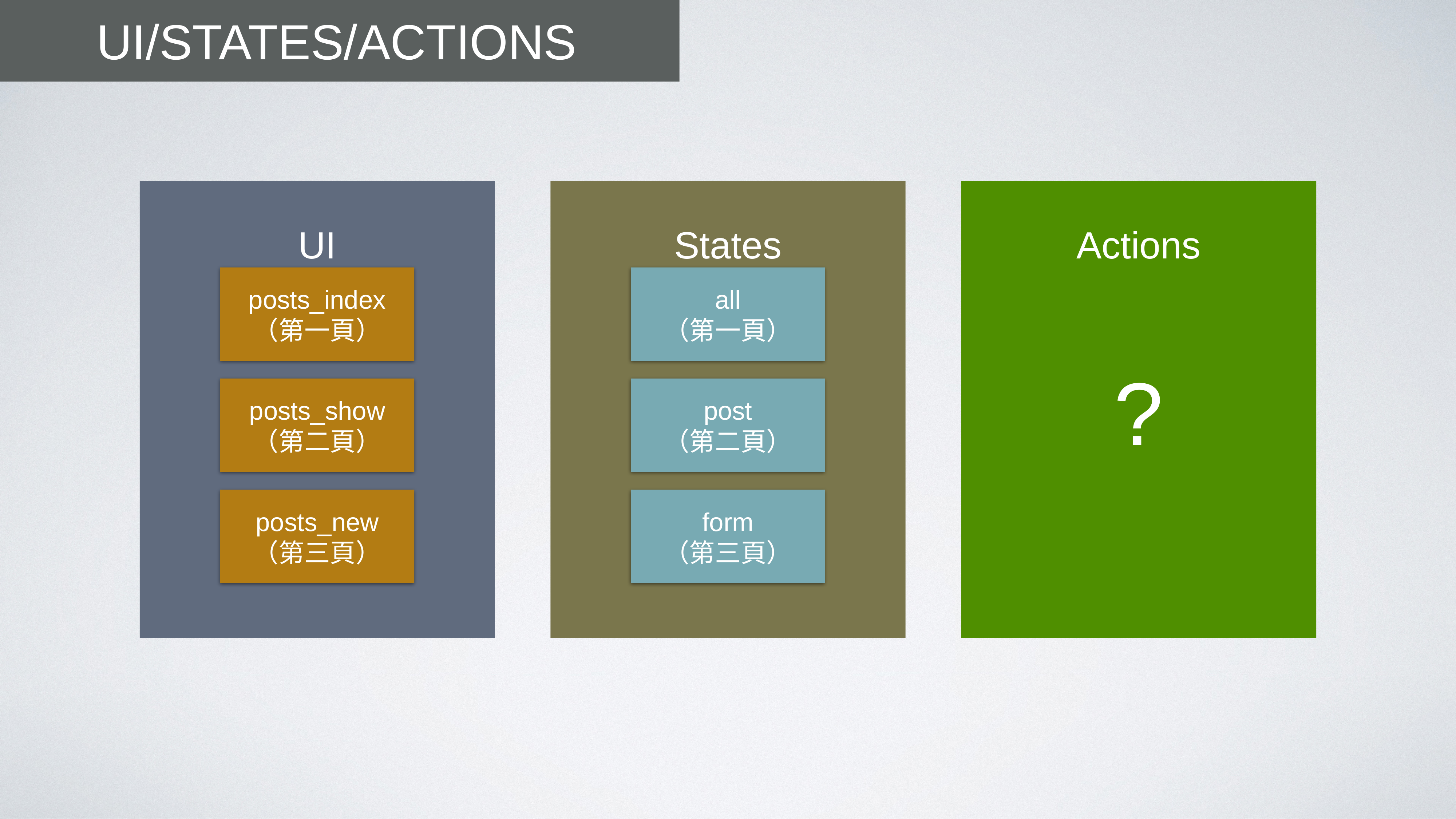

# ui/States/actions
UI

States

Actions

all
（第一頁）
posts_index
（第一頁）
?
posts_show
（第二頁）
post
（第二頁）
posts_new
（第三頁）
form
（第三頁）